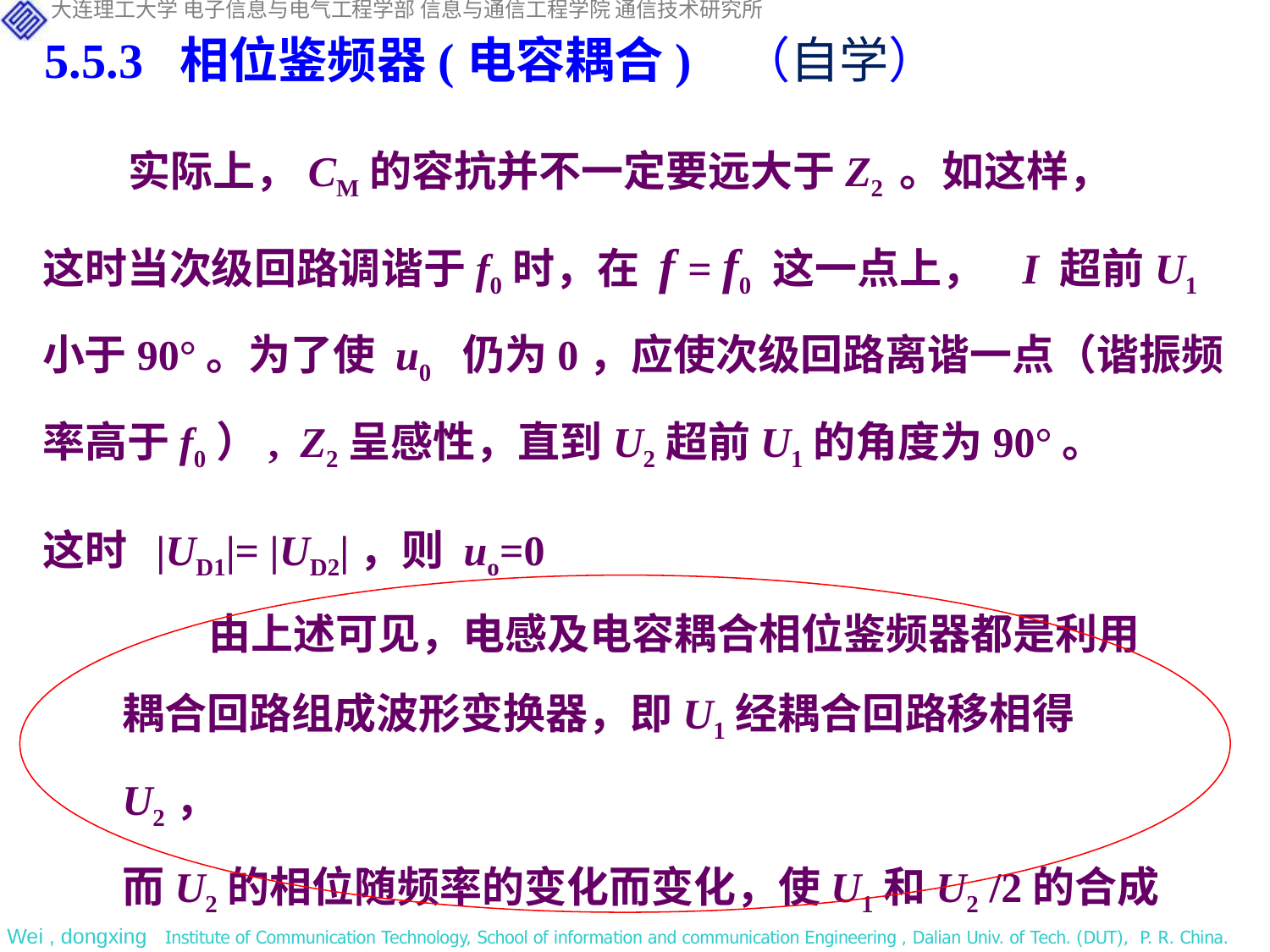

5.5.3  相位鉴频器(电容耦合)   （自学）
        实际上，CM的容抗并不一定要远大于Z2 。如这样，
这时当次级回路调谐于f0时，在 f = f0 这一点上，   I 超前U1 小于90°。为了使 u0  仍为0，应使次级回路离谐一点（谐振频率高于f0）,  Z2呈感性，直到U2超前U1的角度为90°。

这时  |UD1|= |UD2|，则 uo=0

        由上述可见，电感及电容耦合相位鉴频器都是利用
耦合回路组成波形变换器，即U1经耦合回路移相得U2，
而U2的相位随频率的变化而变化，使U1和U2 /2的合成矢量不断发生变化，从而变成FM-AM波。